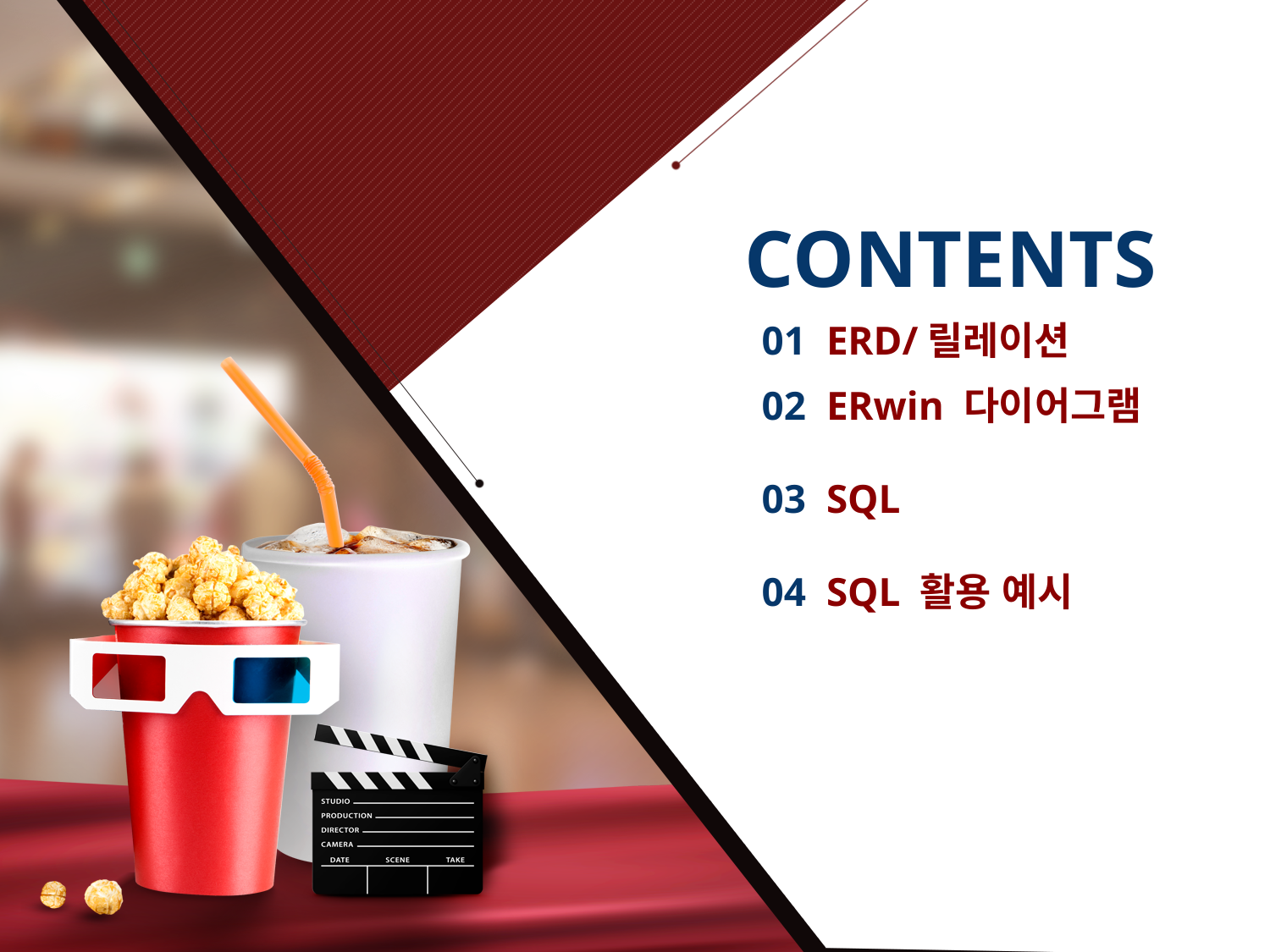

CONTENTS
    01  ERD/릴레이션
    02  ERwin 다이어그램
    03  SQL
    04  SQL 활용 예시